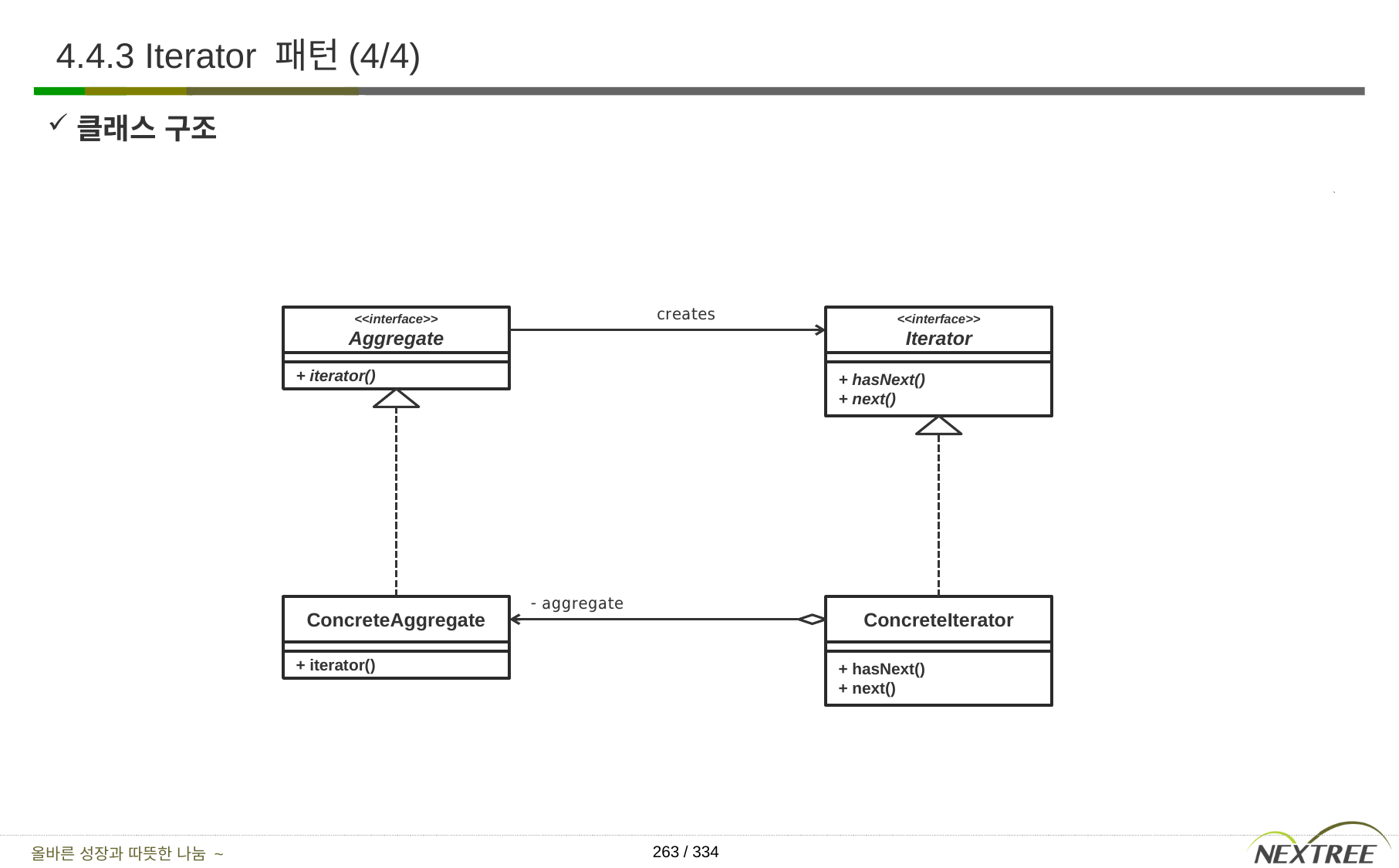

# 4.4.3 Iterator 패턴(4/4)
클래스 구조
creates
<<interface>>
Aggregate
<<interface>>
Iterator

+ iterator()
+ hasNext()
+ next()

- aggregate
ConcreteAggregate
ConcreteIterator

+ iterator()
+ hasNext()
+ next()